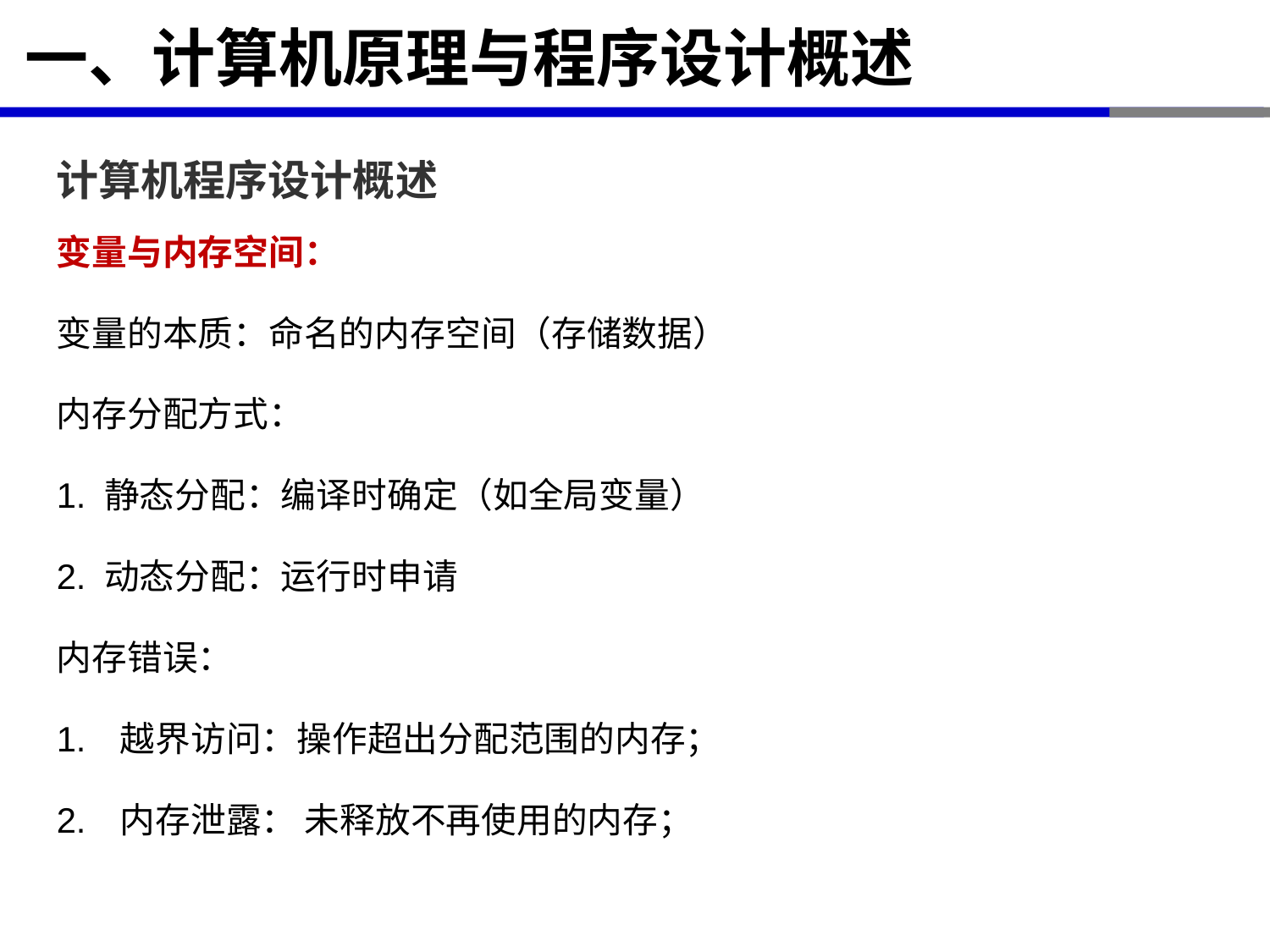

# 一、计算机原理与程序设计概述
计算机程序设计概述
变量与内存空间：
变量的本质：命名的内存空间（存储数据）
内存分配方式：
1. 静态分配：编译时确定（如全局变量）
2. 动态分配：运行时申请
内存错误：
越界访问：操作超出分配范围的内存；
内存泄露： 未释放不再使用的内存；